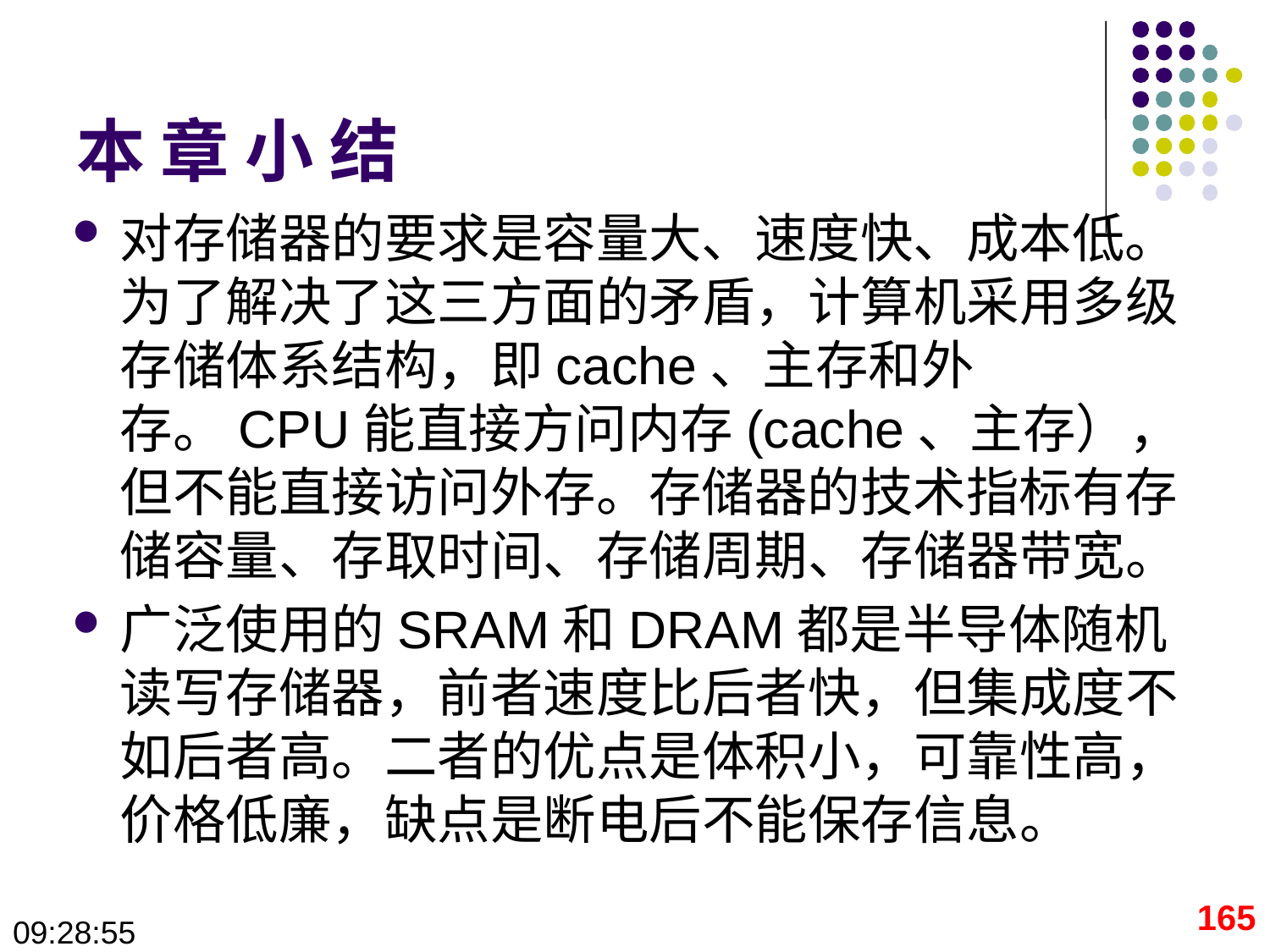

# 本 章 小 结
对存储器的要求是容量大、速度快、成本低。为了解决了这三方面的矛盾，计算机采用多级存储体系结构，即cache、主存和外存。CPU能直接方问内存(cache、主存），但不能直接访问外存。存储器的技术指标有存储容量、存取时间、存储周期、存储器带宽。
广泛使用的SRAM和DRAM都是半导体随机读写存储器，前者速度比后者快，但集成度不如后者高。二者的优点是体积小，可靠性高，价格低廉，缺点是断电后不能保存信息。

165
09:28:55